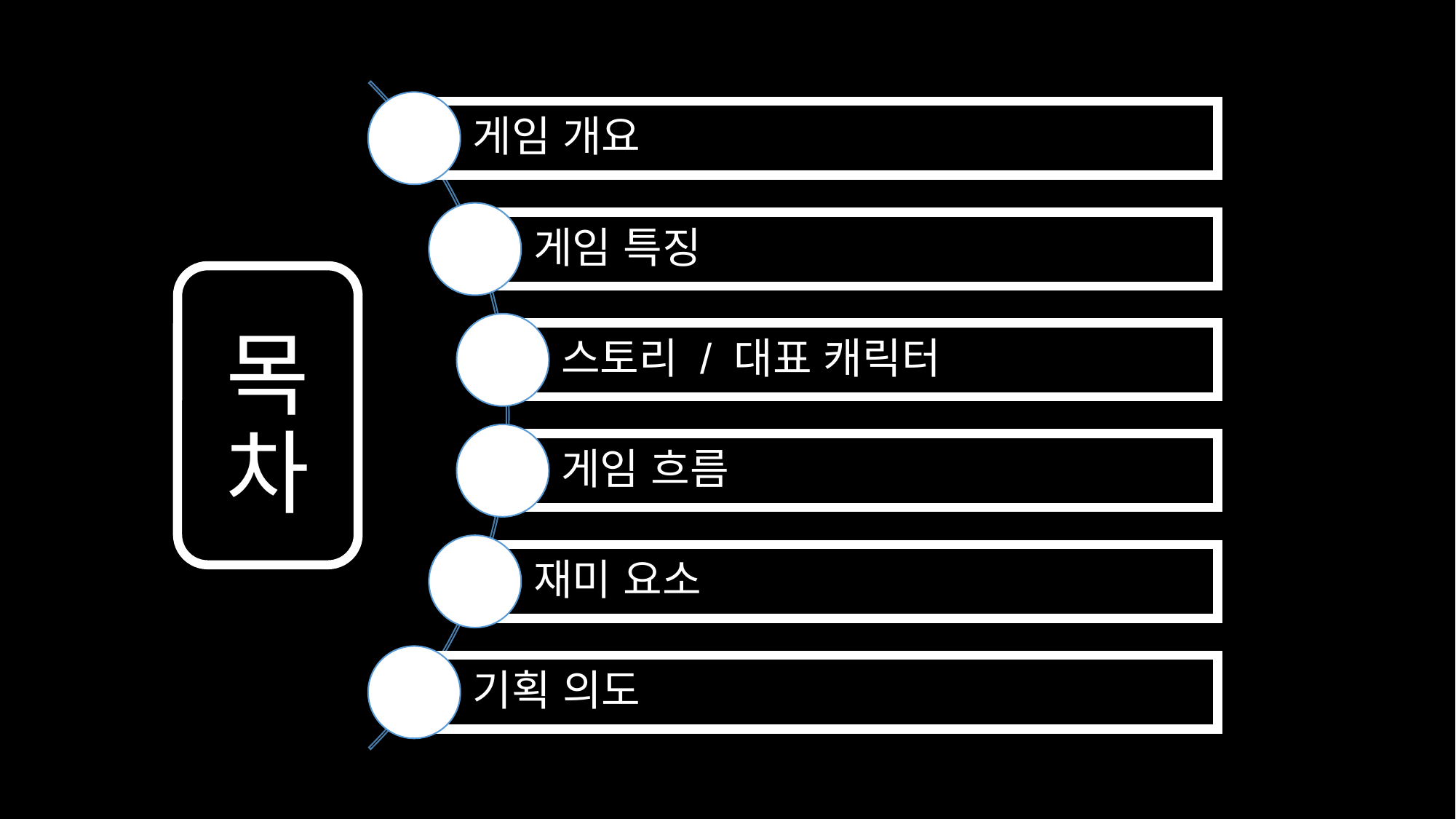

게임 개요
게임 특징
스토리 / 대표 캐릭터
게임 흐름
재미 요소
기획 의도

목차